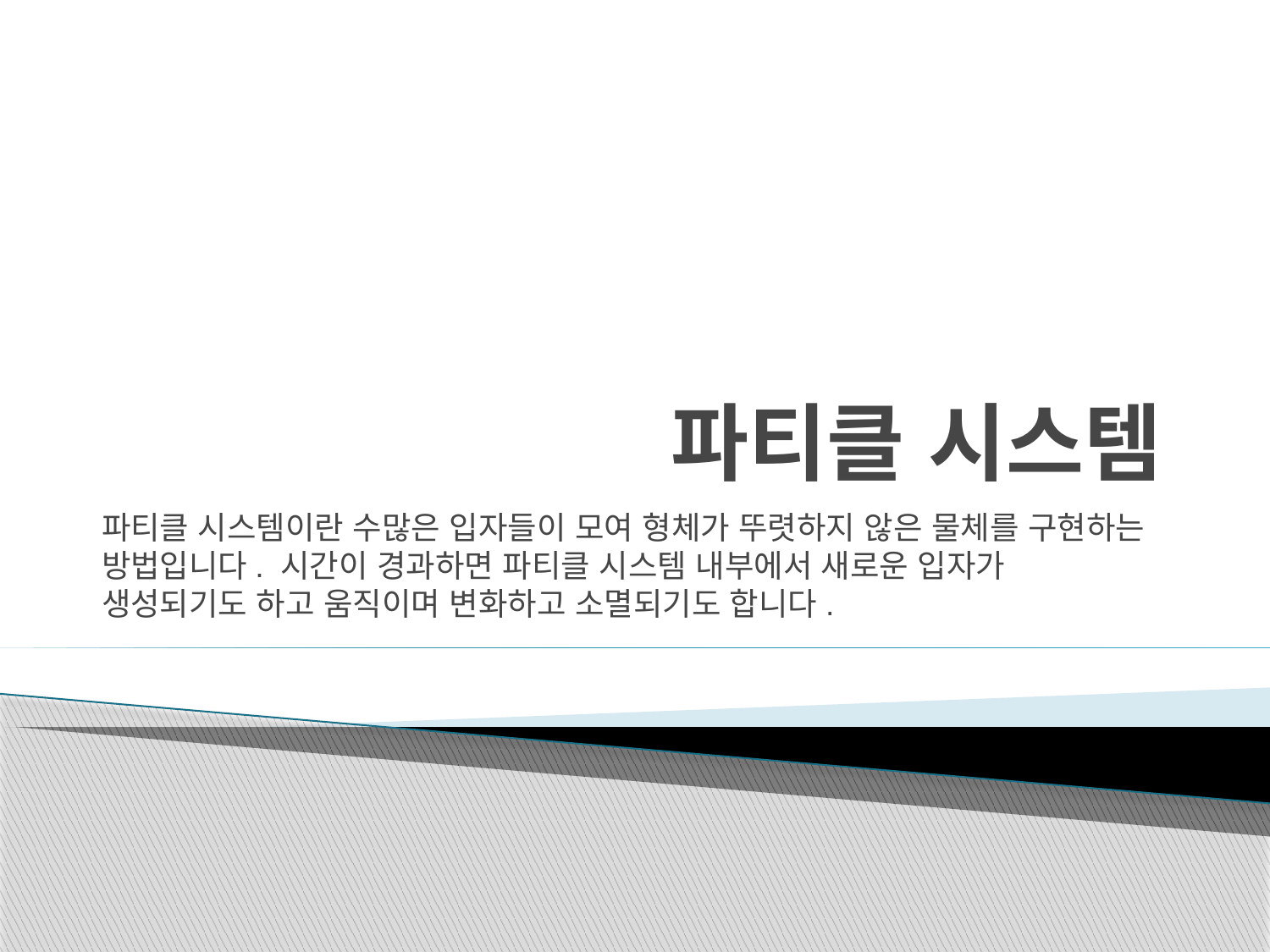

# 파티클 시스템
파티클 시스템이란 수많은 입자들이 모여 형체가 뚜렷하지 않은 물체를 구현하는 방법입니다. 시간이 경과하면 파티클 시스템 내부에서 새로운 입자가 생성되기도 하고 움직이며 변화하고 소멸되기도 합니다.